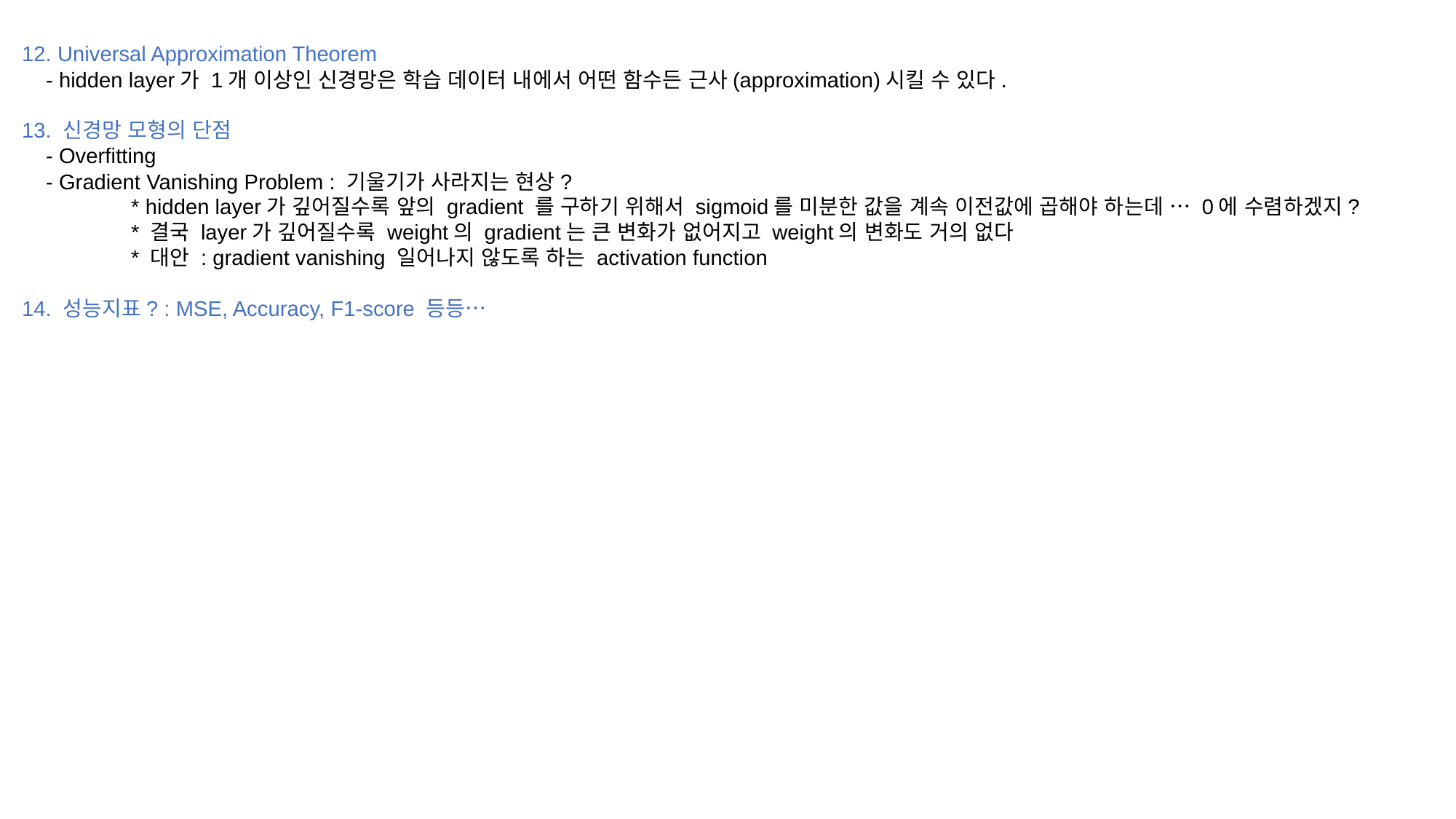

12. Universal Approximation Theorem
    - hidden layer가 1개 이상인 신경망은 학습 데이터 내에서 어떤 함수든 근사(approximation)시킬 수 있다.

13. 신경망 모형의 단점
    - Overfitting
    - Gradient Vanishing Problem : 기울기가 사라지는 현상?
	* hidden layer가 깊어질수록 앞의 gradient 를 구하기 위해서 sigmoid를 미분한 값을 계속 이전값에 곱해야 하는데 … 0에 수렴하겠지?
	* 결국 layer가 깊어질수록 weight의 gradient는 큰 변화가 없어지고 weight의 변화도 거의 없다
	* 대안 : gradient vanishing 일어나지 않도록 하는 activation function

14. 성능지표? : MSE, Accuracy, F1-score 등등…